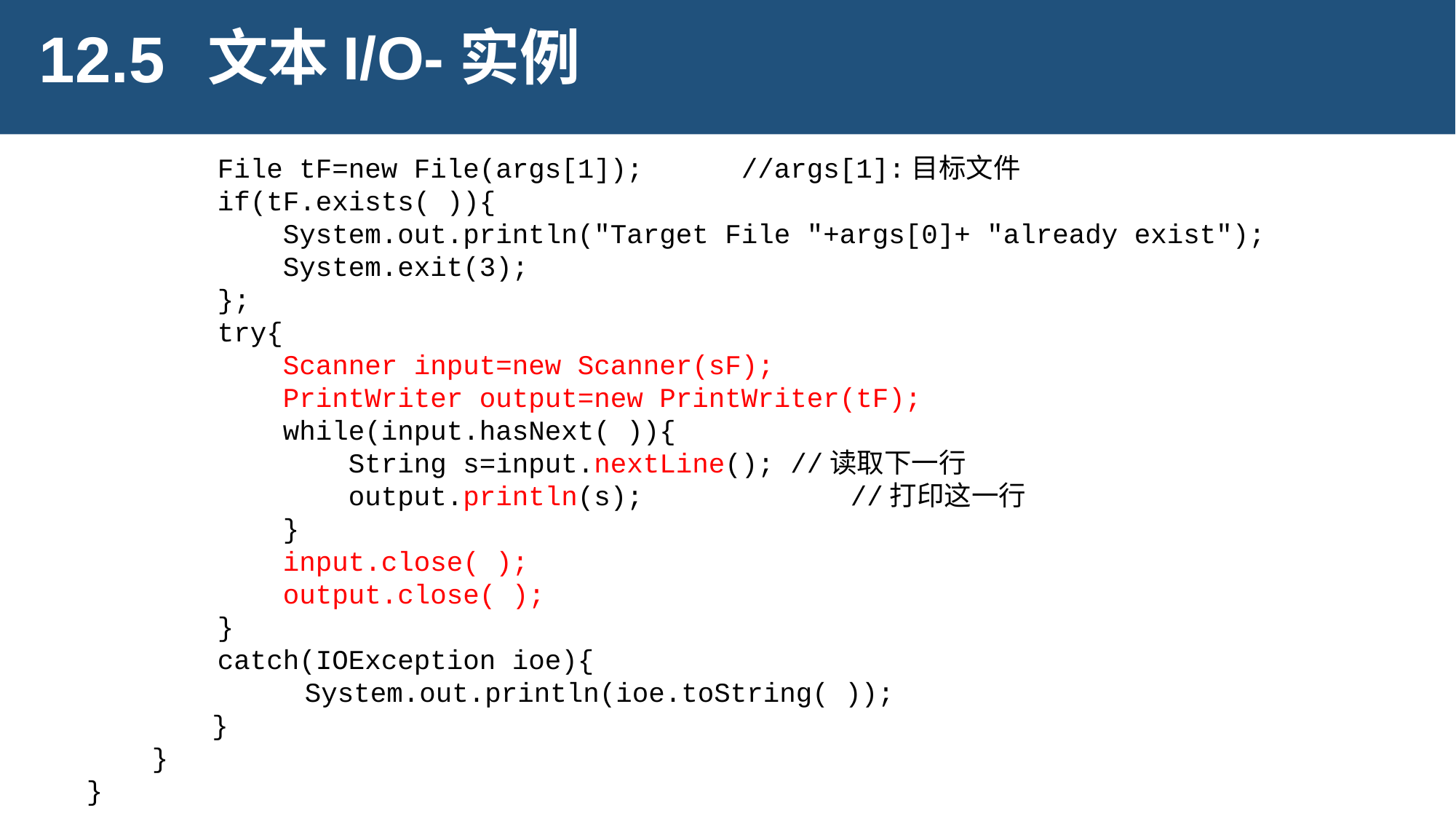

12.5
文本I/O-实例
        File tF=new File(args[1]);      //args[1]:目标文件
        if(tF.exists( )){
            System.out.println("Target File "+args[0]+ "already exist");
            System.exit(3);
        };
        try{
            Scanner input=new Scanner(sF);
            PrintWriter output=new PrintWriter(tF);
            while(input.hasNext( )){
                String s=input.nextLine(); //读取下一行
                output.println(s);		//打印这一行
            }
            input.close( );
            output.close( );
        }
        catch(IOException ioe){
		System.out.println(ioe.toString( ));
	 }
    }
}